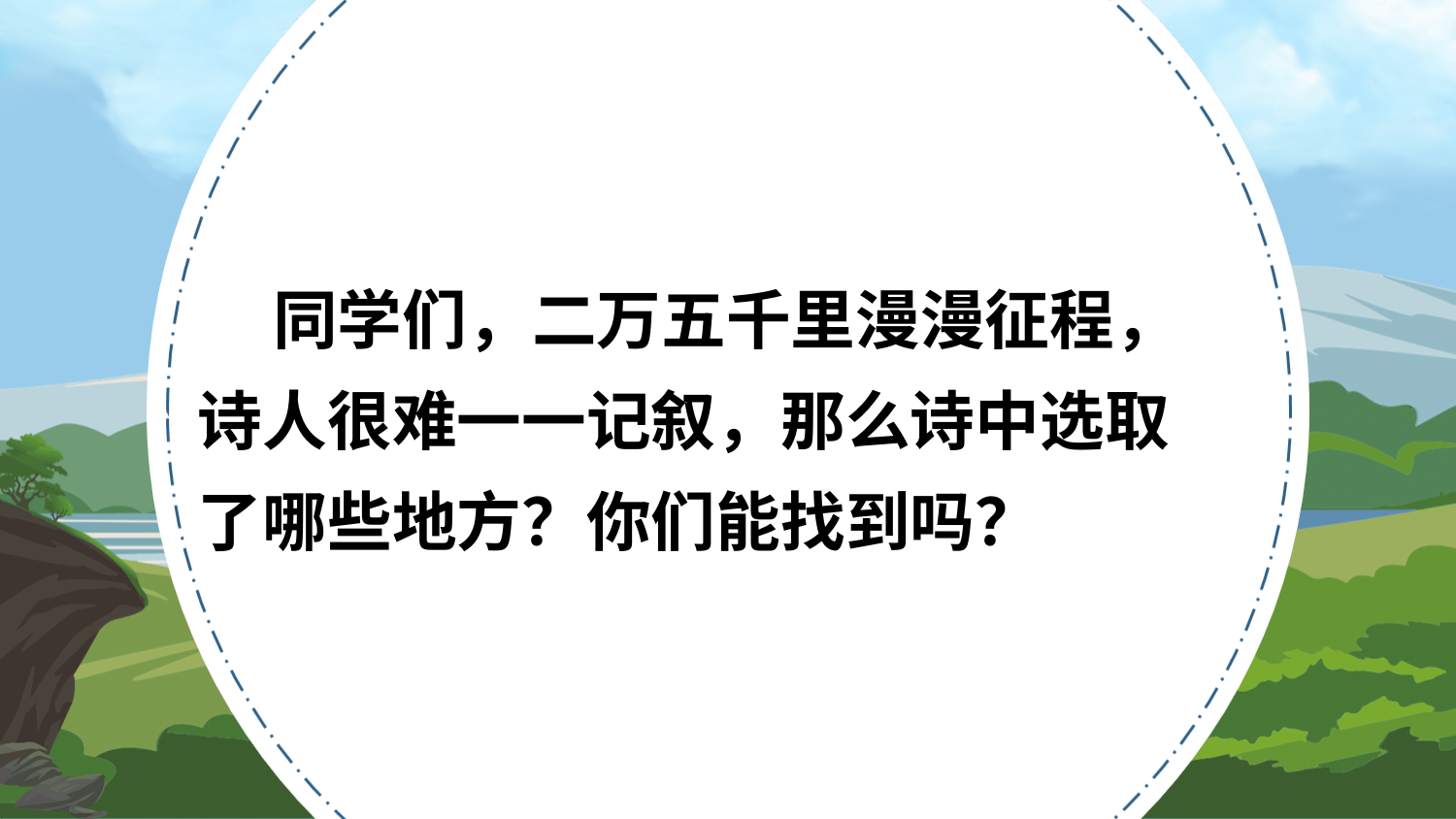

同学们，二万五千里漫漫征程，诗人很难一一记叙，那么诗中选取了哪些地方？你们能找到吗？